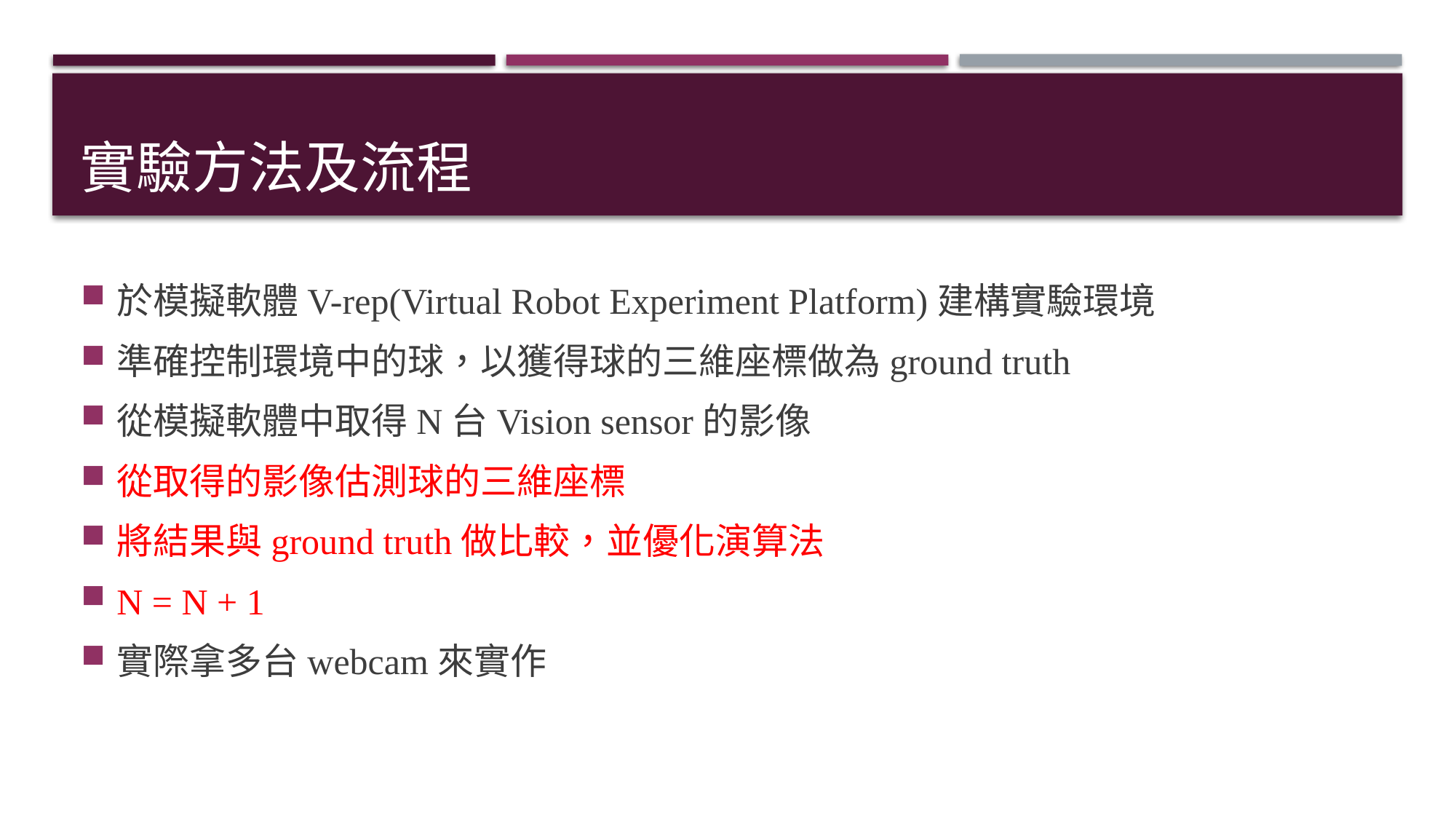

# 實驗方法及流程
於模擬軟體V-rep(Virtual Robot Experiment Platform)建構實驗環境
準確控制環境中的球，以獲得球的三維座標做為ground truth
從模擬軟體中取得N台Vision sensor的影像
從取得的影像估測球的三維座標
將結果與ground truth做比較，並優化演算法
N = N + 1
實際拿多台webcam來實作